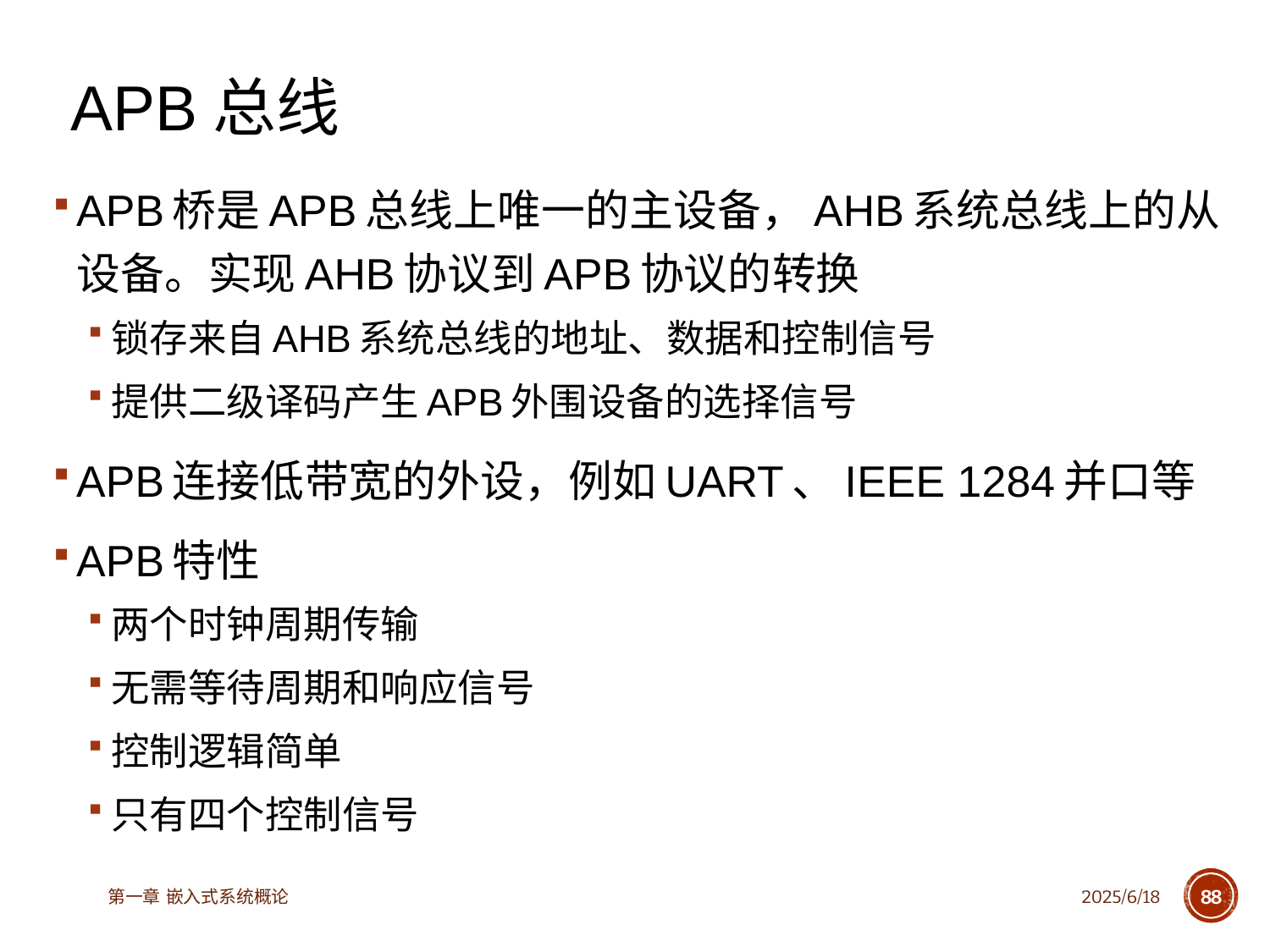

# APB总线
APB桥是APB总线上唯一的主设备，AHB系统总线上的从设备。实现AHB协议到APB协议的转换
锁存来自AHB系统总线的地址、数据和控制信号
提供二级译码产生APB外围设备的选择信号
APB连接低带宽的外设，例如UART、IEEE 1284并口等
APB特性
两个时钟周期传输
无需等待周期和响应信号
控制逻辑简单
只有四个控制信号
第一章 嵌入式系统概论
2025/6/18
88